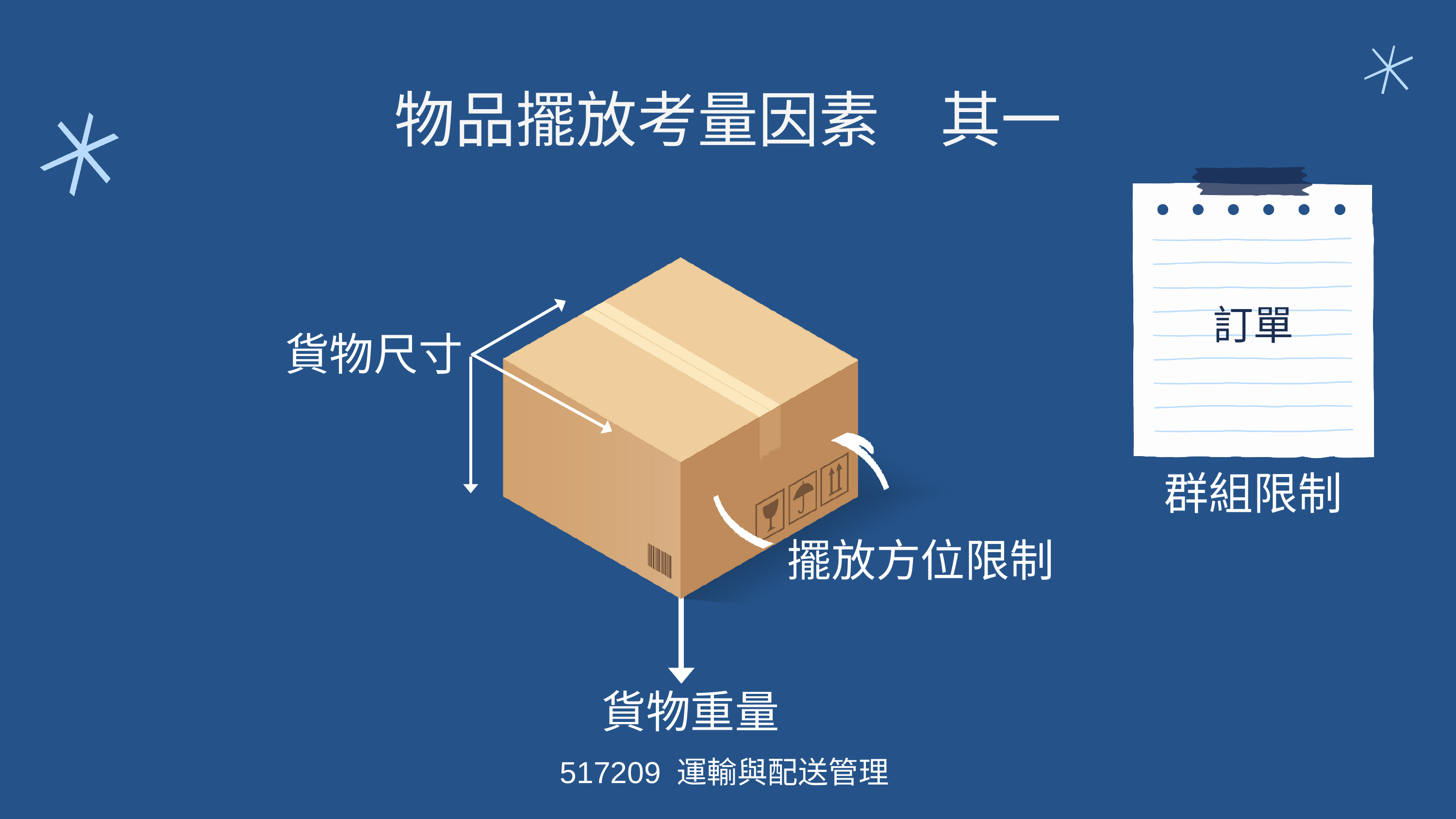

物品擺放考量因素　其一

訂單

貨物尺寸

群組限制
擺放方位限制

貨物重量
517209 運輸與配送管理